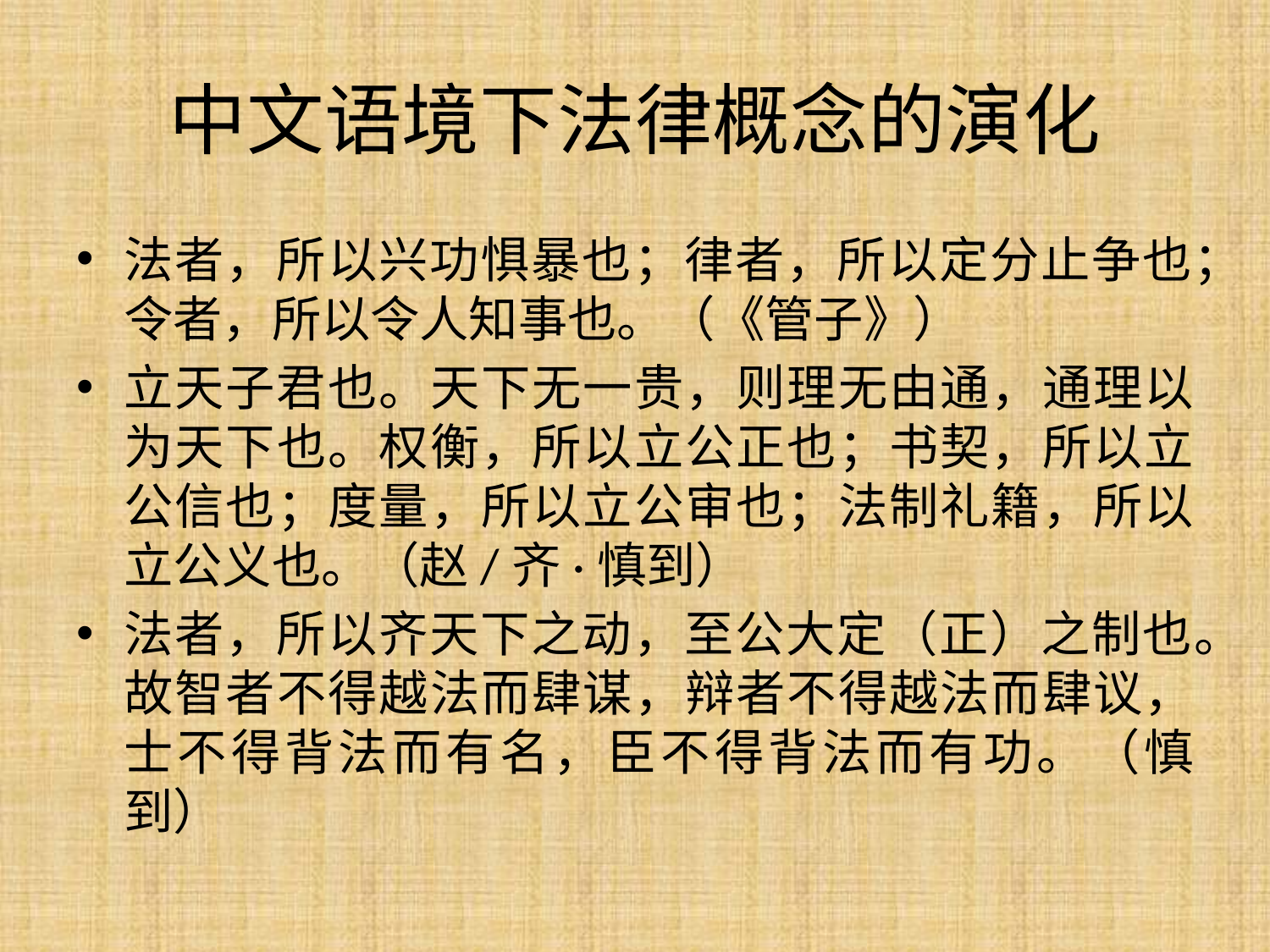

# 中文语境下法律概念的演化
法者，所以兴功惧暴也；律者，所以定分止争也；令者，所以令人知事也。（《管子》）
立天子君也。天下无一贵，则理无由通，通理以为天下也。权衡，所以立公正也；书契，所以立公信也；度量，所以立公审也；法制礼籍，所以立公义也。（赵/齐·慎到）
法者，所以齐天下之动，至公大定（正）之制也。故智者不得越法而肆谋，辩者不得越法而肆议，士不得背法而有名，臣不得背法而有功。（慎到）